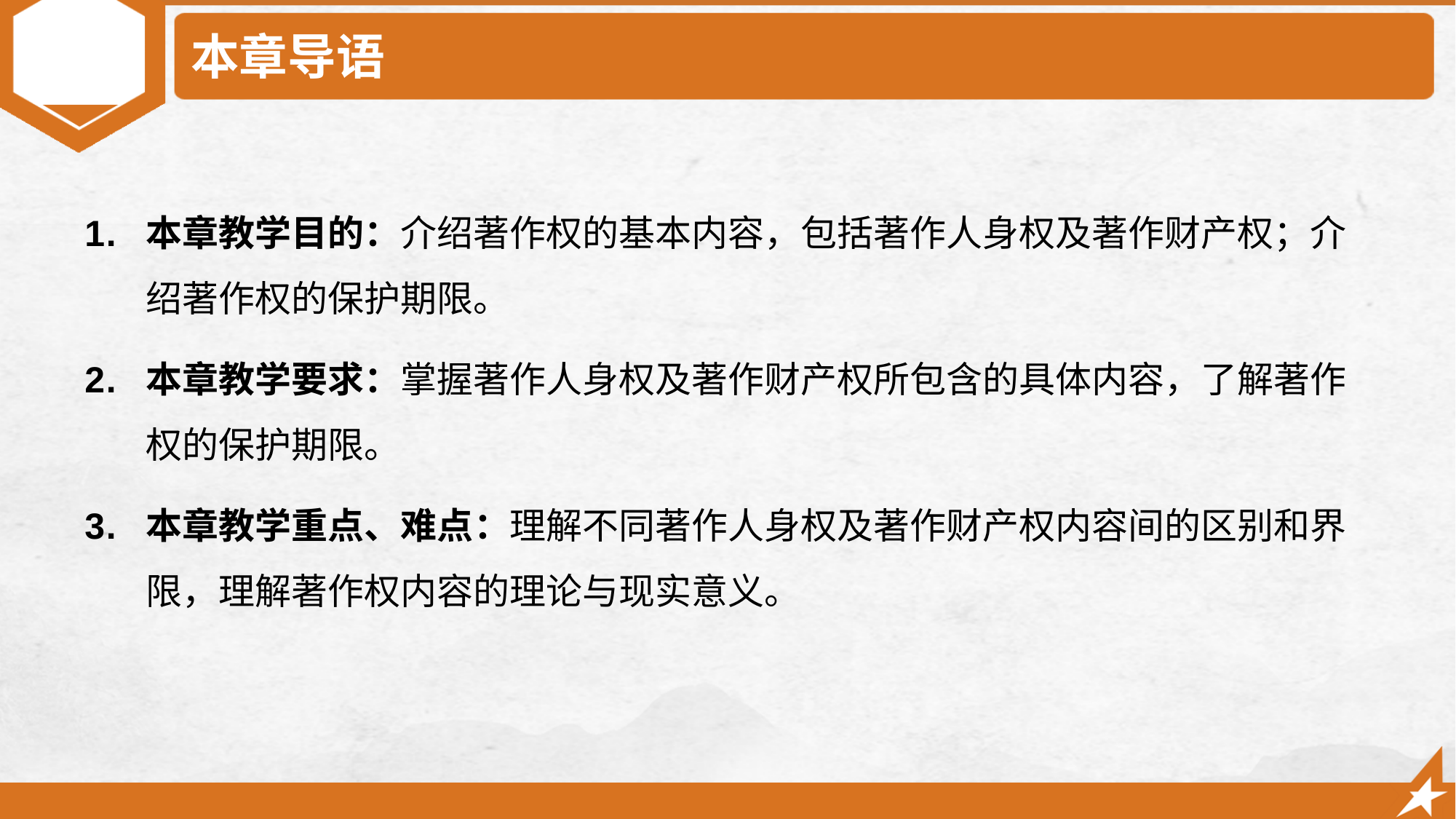

# 本章导语
本章教学目的：介绍著作权的基本内容，包括著作人身权及著作财产权；介绍著作权的保护期限。
本章教学要求：掌握著作人身权及著作财产权所包含的具体内容，了解著作权的保护期限。
本章教学重点、难点：理解不同著作人身权及著作财产权内容间的区别和界限，理解著作权内容的理论与现实意义。